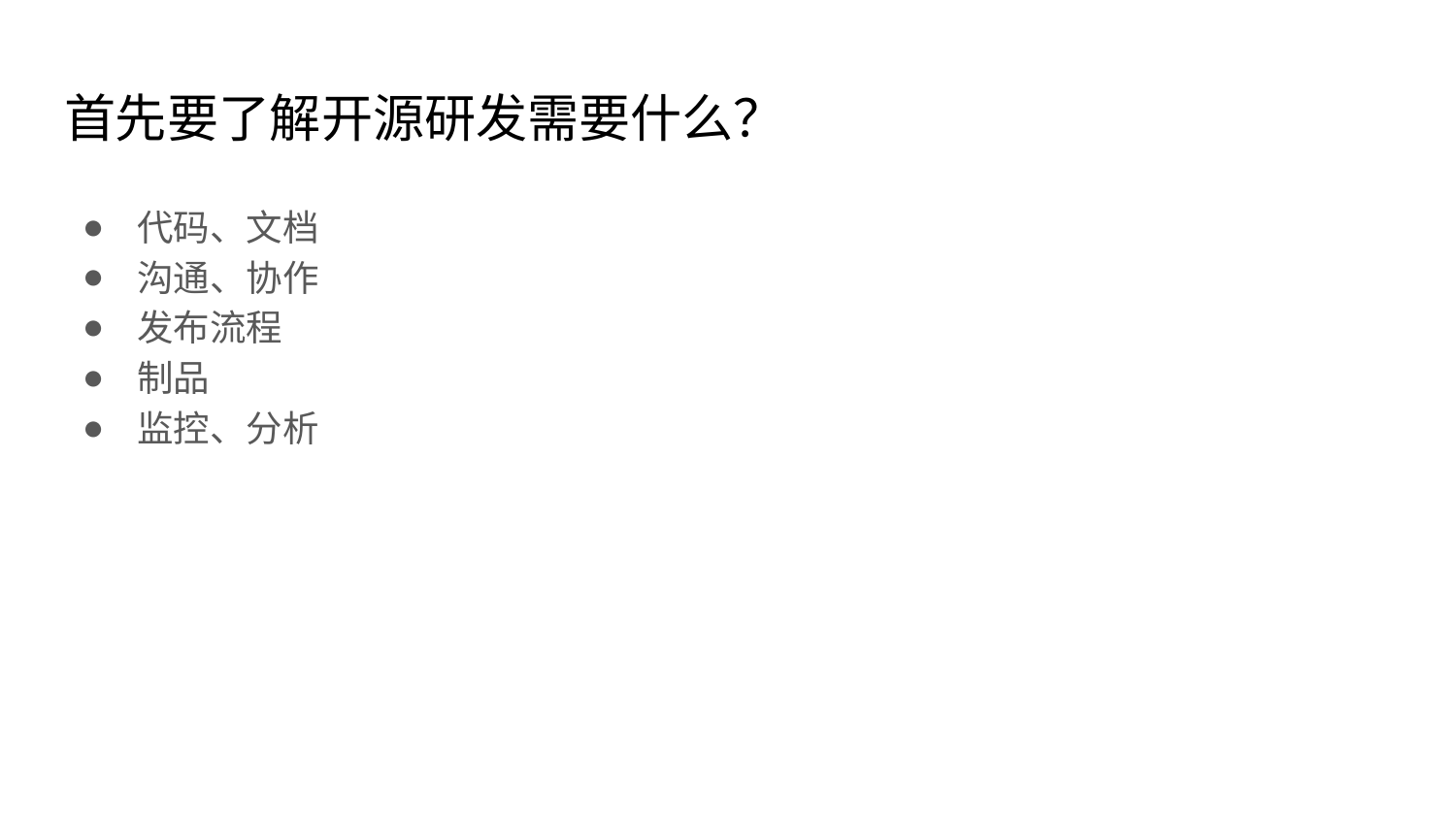

# 首先要了解开源研发需要什么？
代码、文档
沟通、协作
发布流程
制品
监控、分析